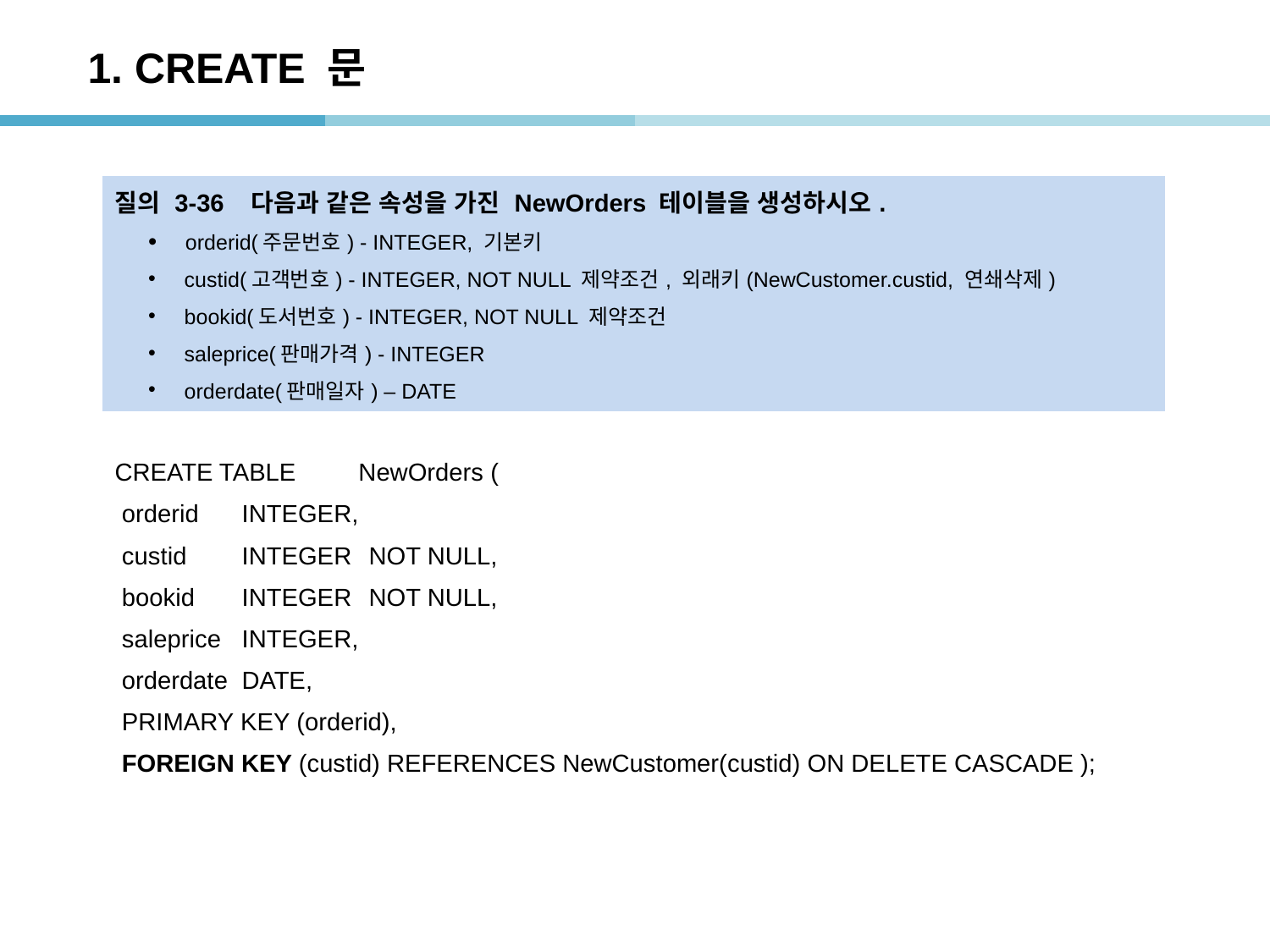

# 1. CREATE 문

| 질의 3-36 다음과 같은 속성을 가진 NewOrders 테이블을 생성하시오. orderid(주문번호) - INTEGER, 기본키 custid(고객번호) - INTEGER, NOT NULL 제약조건, 외래키(NewCustomer.custid, 연쇄삭제) bookid(도서번호) - INTEGER, NOT NULL 제약조건 saleprice(판매가격) - INTEGER orderdate(판매일자) – DATE |
| --- |
| CREATE TABLE NewOrders ( orderid INTEGER, custid INTEGER NOT NULL, bookid INTEGER NOT NULL, saleprice INTEGER, orderdate DATE, PRIMARY KEY (orderid), FOREIGN KEY (custid) REFERENCES NewCustomer(custid) ON DELETE CASCADE ); |